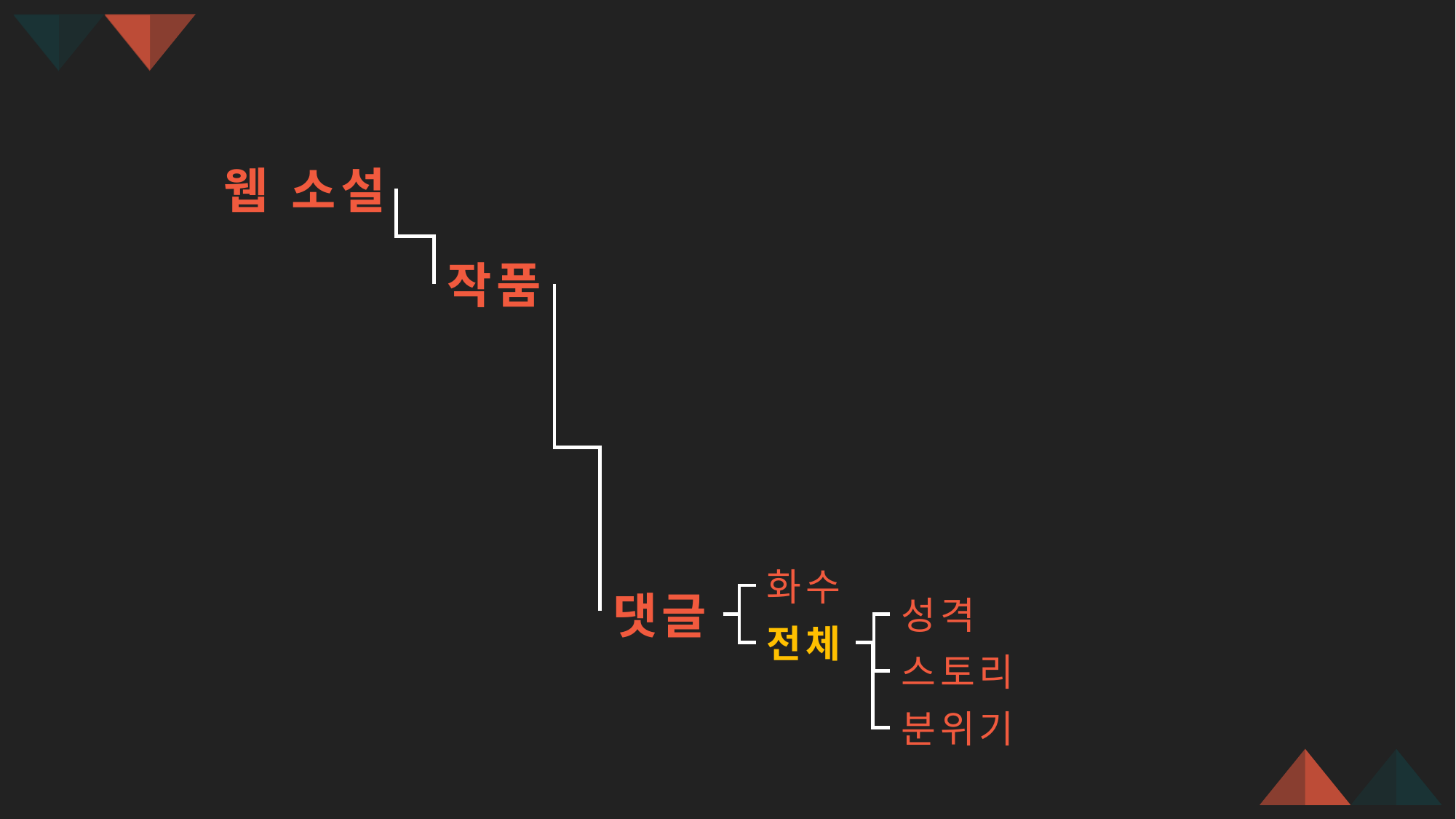

웹 소설
작품
화수
댓글
성격
전체
스토리
분위기